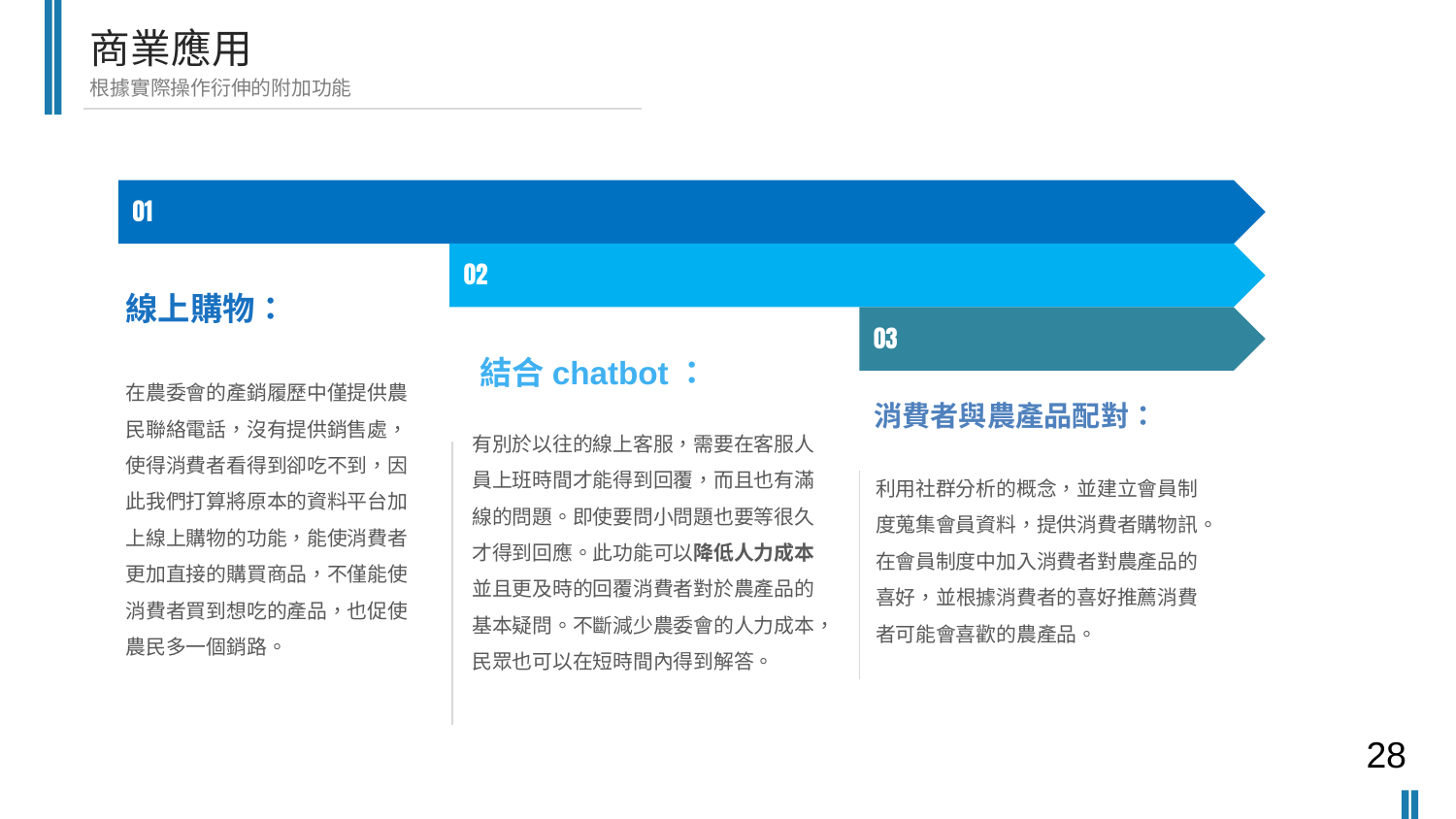

商業應用
根據實際操作衍伸的附加功能
01
02
線上購物：
03
結合chatbot：
在農委會的產銷履歷中僅提供農民聯絡電話，沒有提供銷售處，使得消費者看得到卻吃不到，因此我們打算將原本的資料平台加上線上購物的功能，能使消費者更加直接的購買商品，不僅能使消費者買到想吃的產品，也促使農民多一個銷路。
消費者與農產品配對：
有別於以往的線上客服，需要在客服人員上班時間才能得到回覆，而且也有滿線的問題。即使要問小問題也要等很久才得到回應。此功能可以降低人力成本並且更及時的回覆消費者對於農產品的基本疑問。不斷減少農委會的人力成本，民眾也可以在短時間內得到解答。
利用社群分析的概念，並建立會員制度蒐集會員資料，提供消費者購物訊。在會員制度中加入消費者對農產品的喜好，並根據消費者的喜好推薦消費者可能會喜歡的農產品。
28